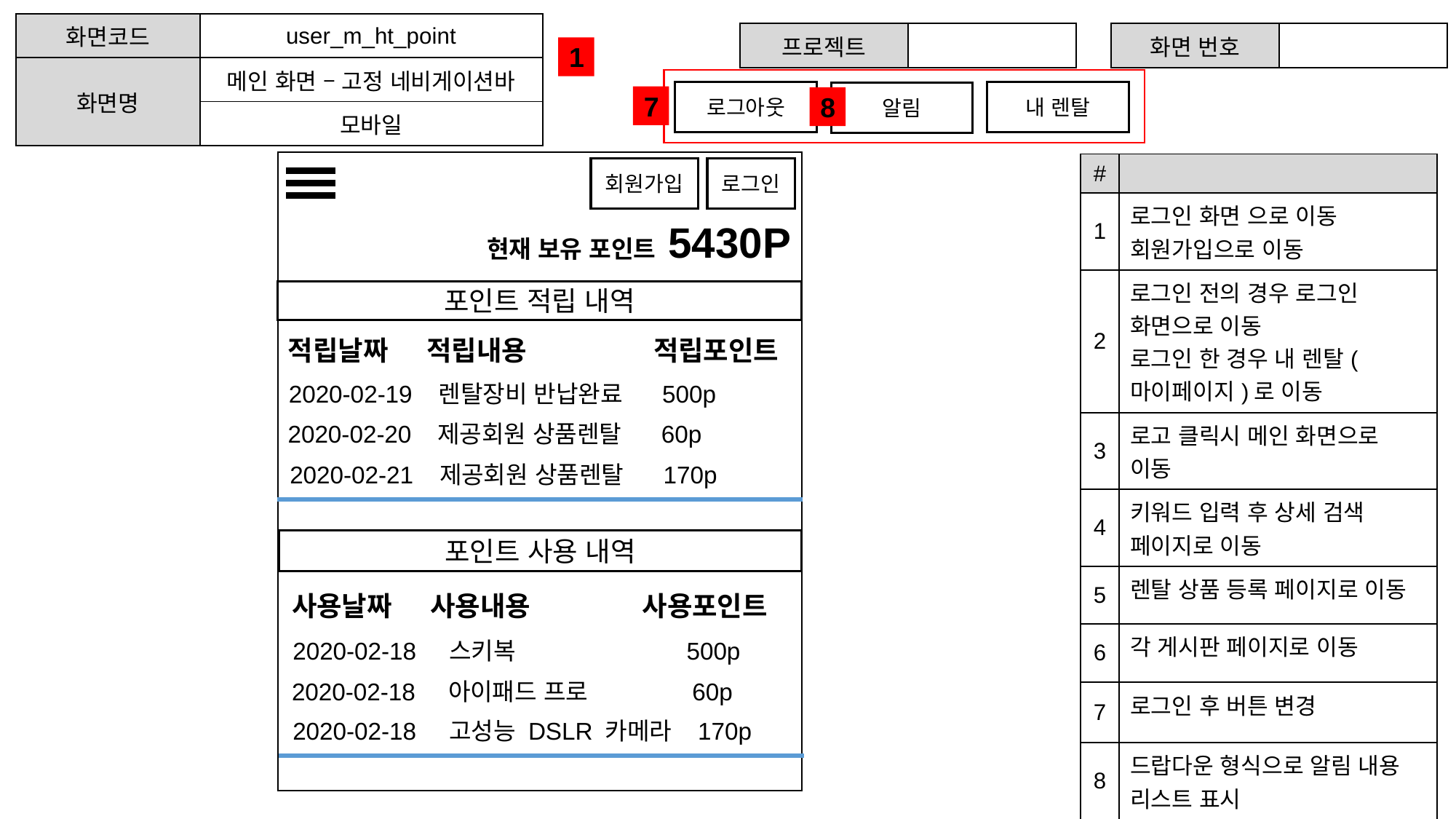

| 화면코드 | user\_m\_ht\_point |
| --- | --- |
| 화면명 | 메인 화면 – 고정 네비게이션바 |
|  | 모바일 |
| 프로젝트 |  |
| --- | --- |
| 화면 번호 |  |
| --- | --- |
1

내 렌탈
로그아웃
알림
7
8

| # |  |
| --- | --- |
| 1 | 로그인 화면 으로 이동 회원가입으로 이동 |
| 2 | 로그인 전의 경우 로그인 화면으로 이동 로그인 한 경우 내 렌탈(마이페이지)로 이동 |
| 3 | 로고 클릭시 메인 화면으로 이동 |
| 4 | 키워드 입력 후 상세 검색 페이지로 이동 |
| 5 | 렌탈 상품 등록 페이지로 이동 |
| 6 | 각 게시판 페이지로 이동 |
| 7 | 로그인 후 버튼 변경 |
| 8 | 드랍다운 형식으로 알림 내용 리스트 표시 |
회원가입
로그인
현재 보유 포인트 5430P
포인트 적립 내역
적립날짜     적립내용	     적립포인트
2020-02-19   렌탈장비 반납완료     500p
2020-02-20   제공회원 상품렌탈     60p
2020-02-21   제공회원 상품렌탈     170p
포인트 사용 내역
사용날짜     사용내용	   사용포인트
2020-02-18    스키복	         500p
2020-02-18    아이패드 프로	          60p
2020-02-18    고성능 DSLR 카메라   170p